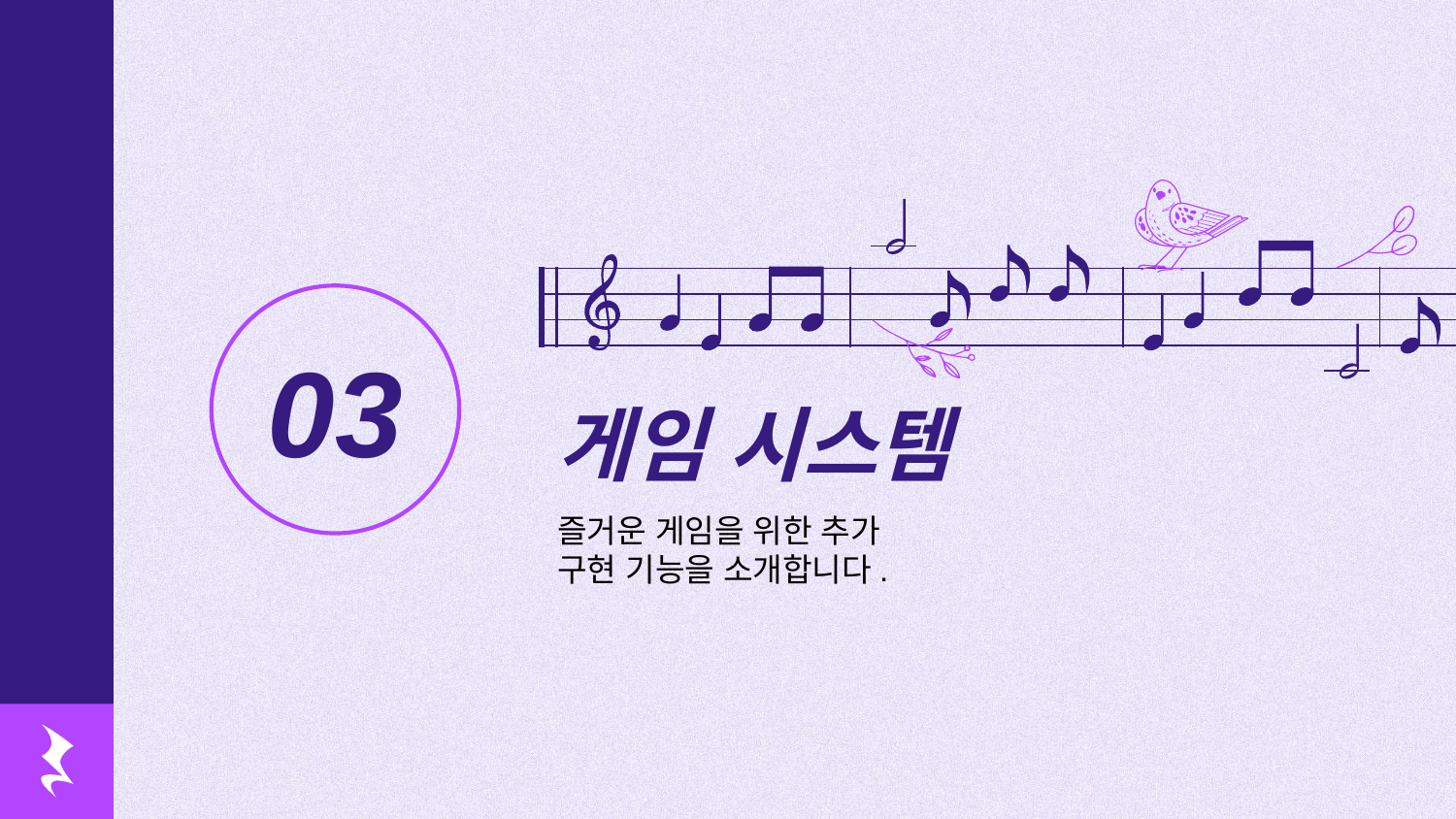

# 03
게임 시스템
즐거운 게임을 위한 추가 구현 기능을 소개합니다.